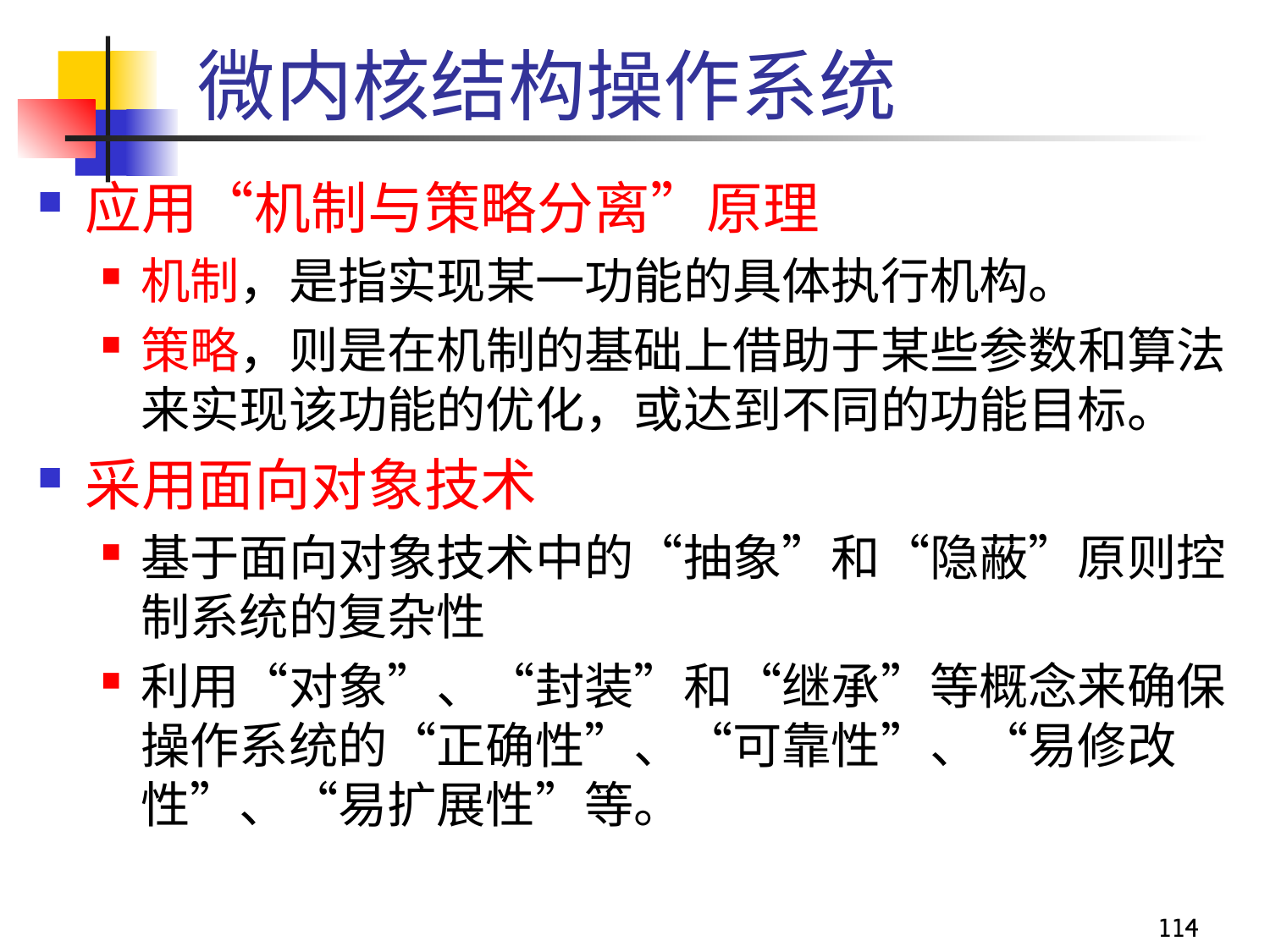

# 微内核结构操作系统
应用“机制与策略分离”原理
机制，是指实现某一功能的具体执行机构。
策略，则是在机制的基础上借助于某些参数和算法来实现该功能的优化，或达到不同的功能目标。
采用面向对象技术
基于面向对象技术中的“抽象”和“隐蔽”原则控制系统的复杂性
利用“对象”、“封装”和“继承”等概念来确保操作系统的“正确性”、“可靠性”、“易修改性”、“易扩展性”等。
114